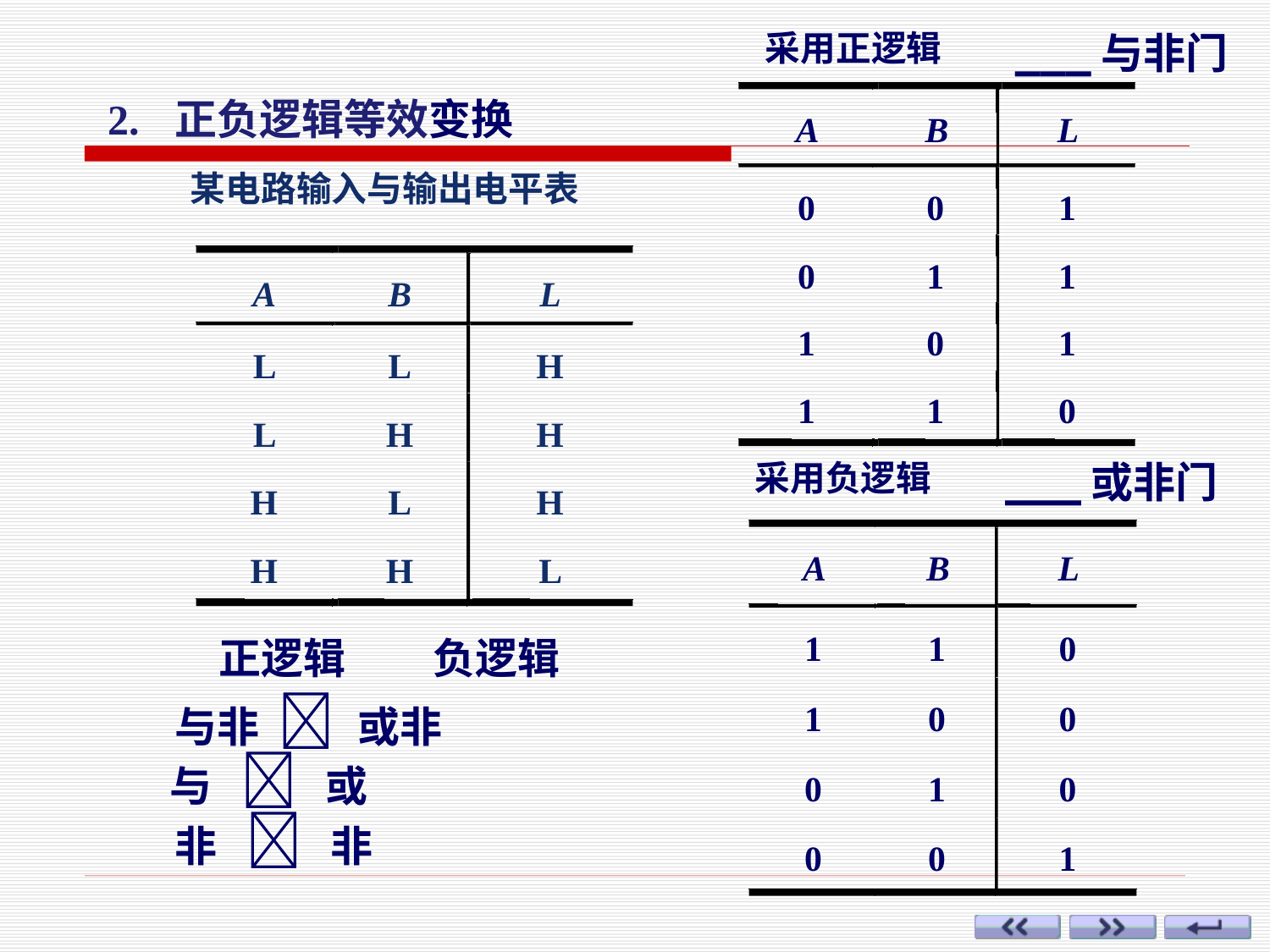

采用正逻辑
___与非门

A

B

L

0

0

1

0

1

1

1

0

1

1

1

0

2. 正负逻辑等效变换

某电路输入与输出电平表

A

B

L

L

L

H

L

H

H

H

L

H

H

H

L

A

B

L

1

1

0

1

0

0

0

1

0

0

0

1

采用负逻辑
___或非门
  正逻辑
负逻辑
与非  ⇔  或非
与   ⇔   或
非   ⇔   非